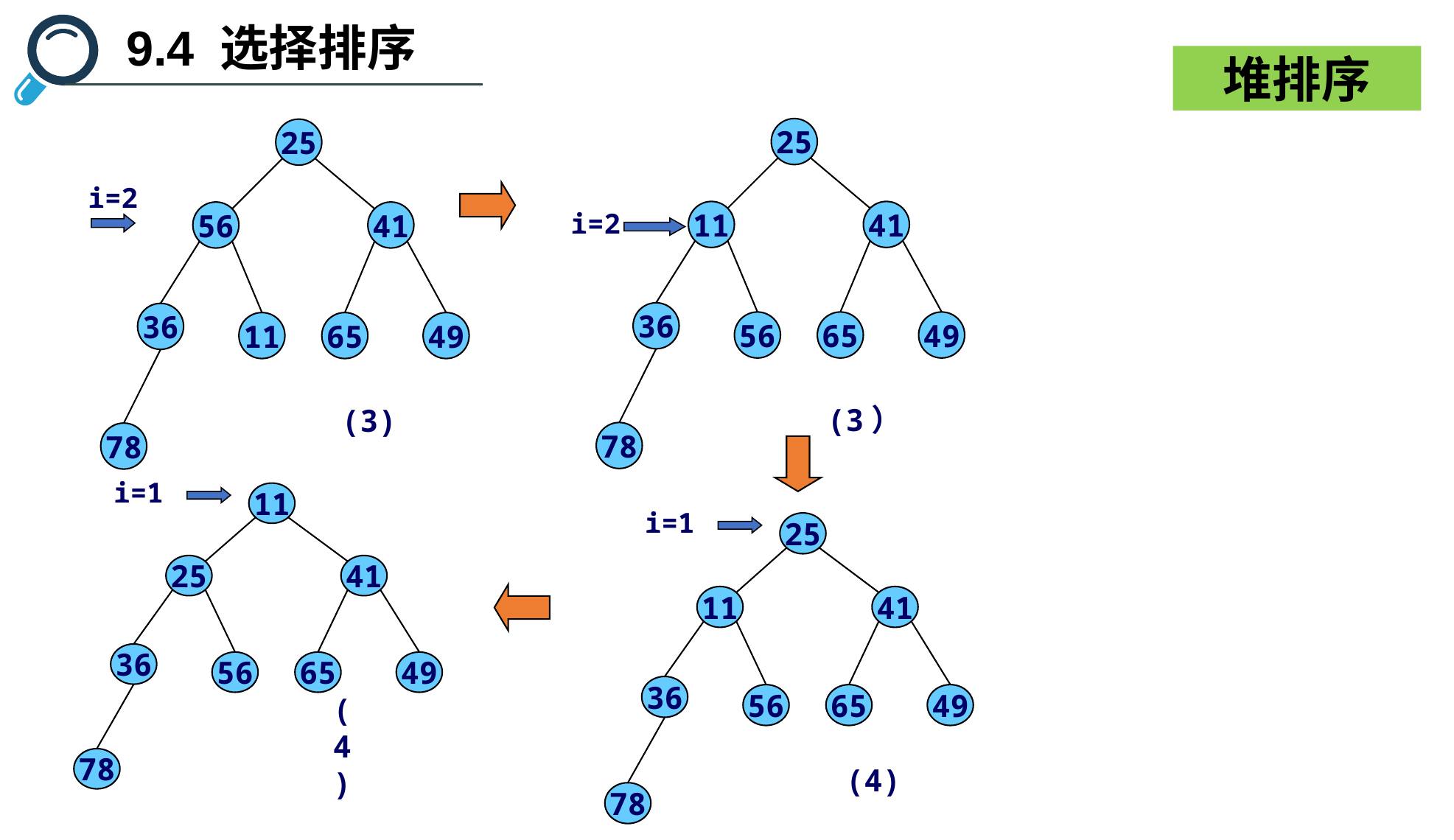

9.4 选择排序
堆排序
25
11
41
36
56
65
49
(3）
78
i=2

25
56
41
36
11
65
49
(3)
78
i=2

i=1
11
25
41
36
56
65
49
(4)
78

i=1
25
11
41
36
56
65
49
(4)
78